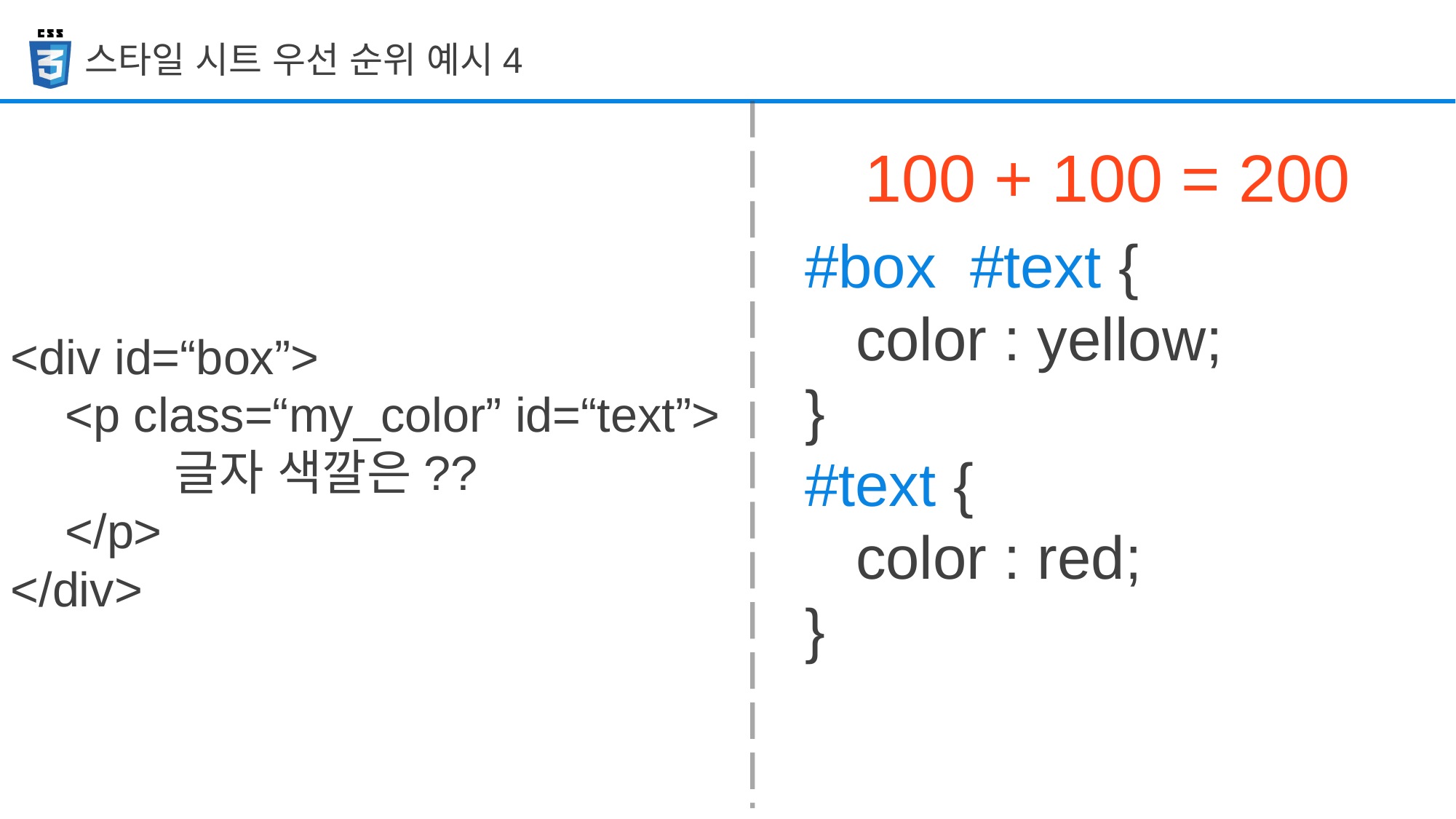

스타일 시트 우선 순위 예시4
100 + 100 = 200
#box  #text {
   color : yellow;
}
#text {
   color : red;
}
<div id=“box”>
<p class=“my_color” id=“text”>
	글자 색깔은??
</p>
</div>